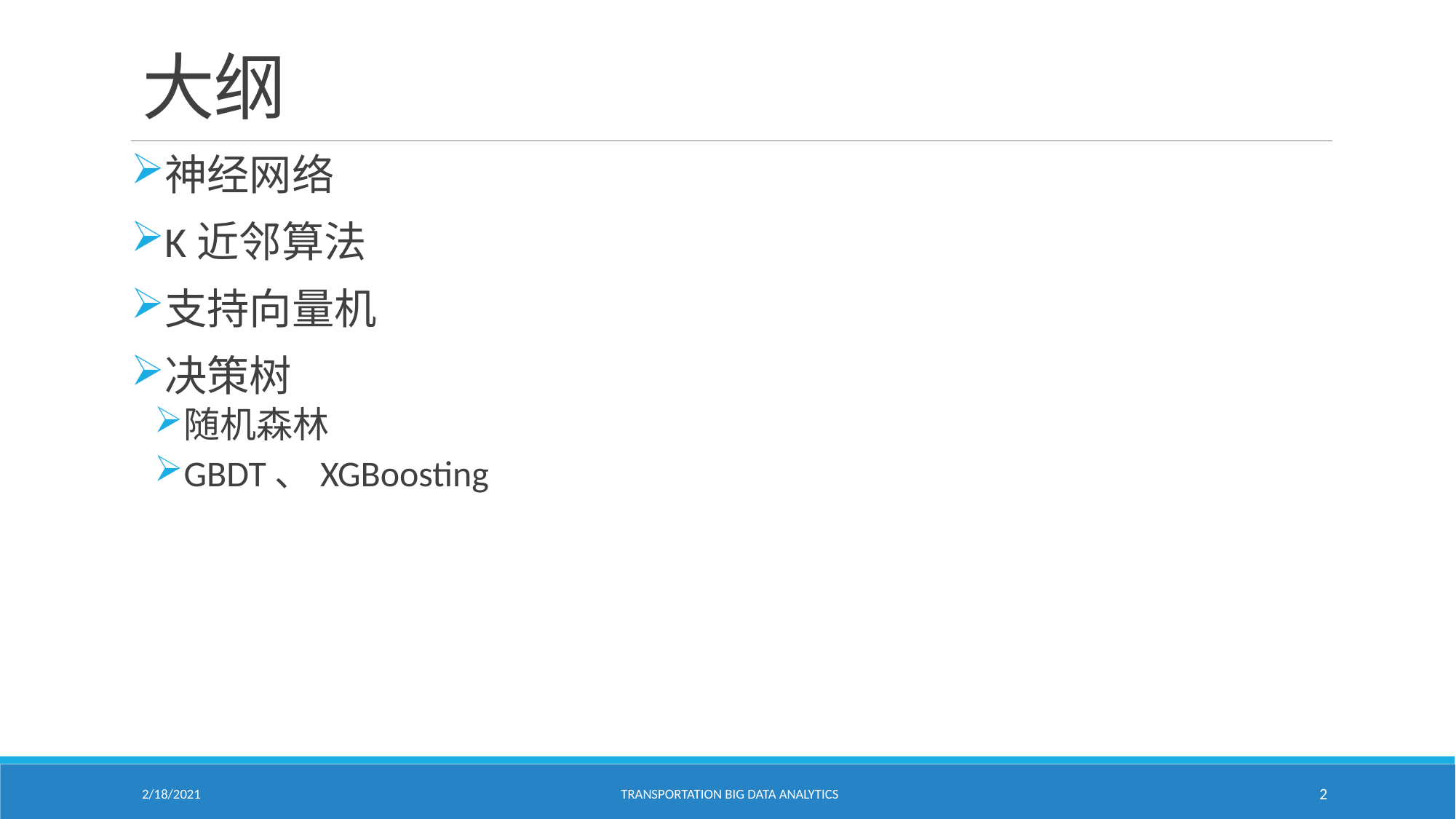

# 大纲
神经网络
K近邻算法
支持向量机
决策树
随机森林
GBDT、XGBoosting
2/18/2021
Transportation Big Data Analytics
2